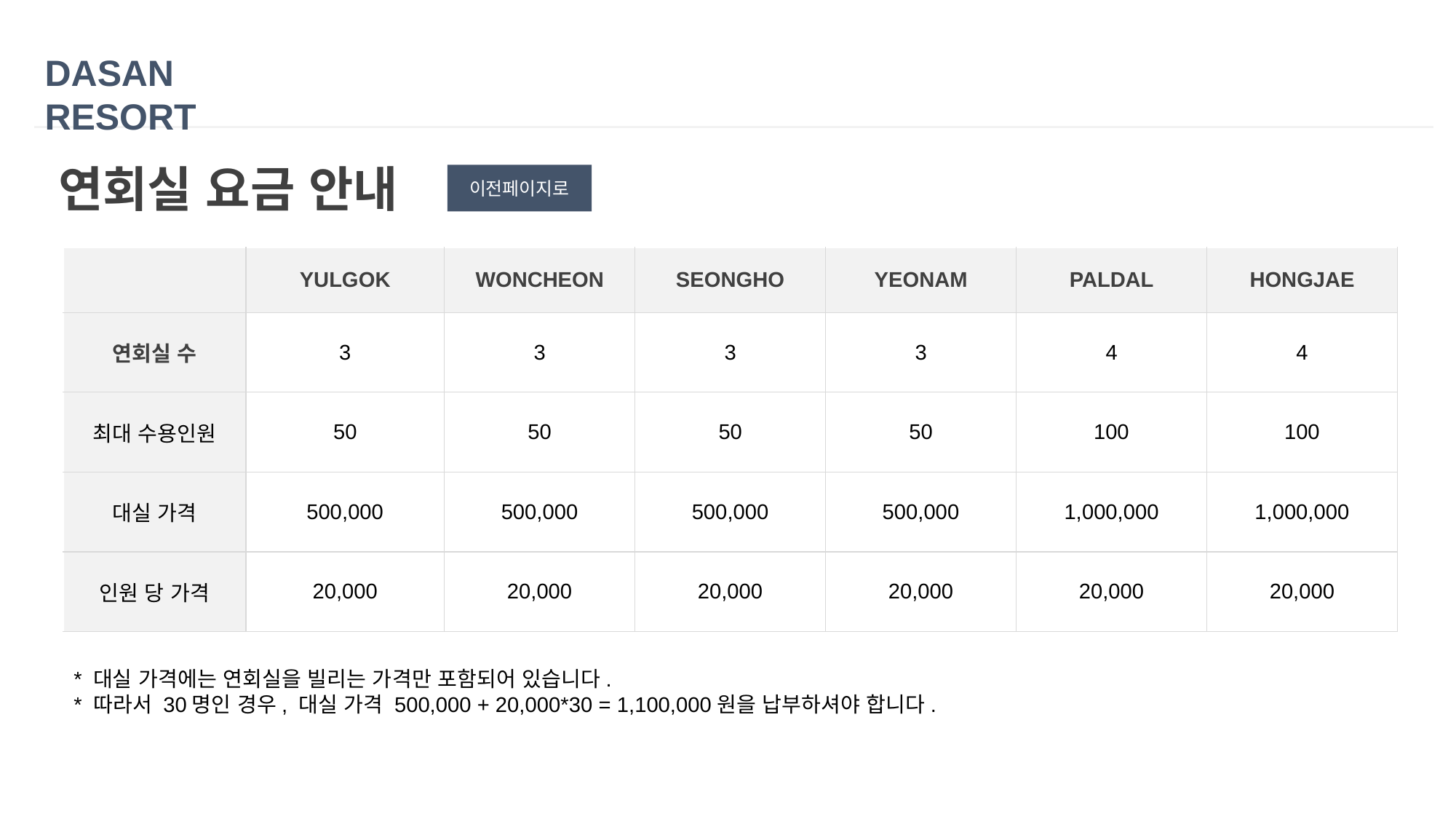

DASAN RESORT
연회실 요금 안내
이전페이지로
|  | YULGOK | WONCHEON | SEONGHO | YEONAM | PALDAL | HONGJAE |
| --- | --- | --- | --- | --- | --- | --- |
| 연회실 수 | 3 | 3 | 3 | 3 | 4 | 4 |
| 최대 수용인원 | 50 | 50 | 50 | 50 | 100 | 100 |
| 대실 가격 | 500,000 | 500,000 | 500,000 | 500,000 | 1,000,000 | 1,000,000 |
| 인원 당 가격 | 20,000 | 20,000 | 20,000 | 20,000 | 20,000 | 20,000 |
* 대실 가격에는 연회실을 빌리는 가격만 포함되어 있습니다.
* 따라서 30명인 경우, 대실 가격 500,000 + 20,000*30 = 1,100,000원을 납부하셔야 합니다.